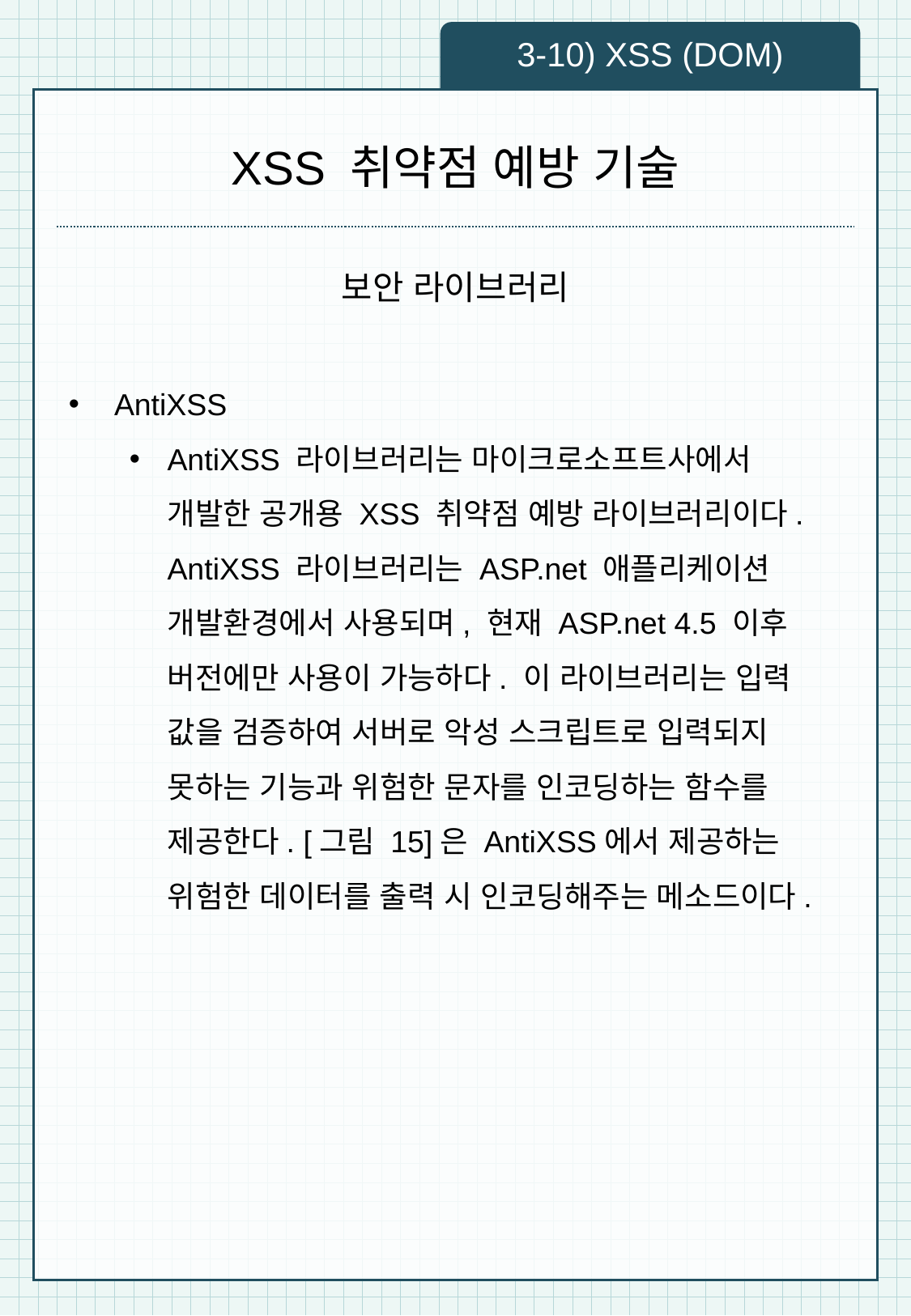

3-10) XSS (DOM)

# XSS 취약점 예방 기술
보안 라이브러리

AntiXSS
AntiXSS 라이브러리는 마이크로소프트사에서 개발한 공개용 XSS 취약점 예방 라이브러리이다. AntiXSS 라이브러리는 ASP.net 애플리케이션 개발환경에서 사용되며, 현재 ASP.net 4.5 이후 버전에만 사용이 가능하다. 이 라이브러리는 입력 값을 검증하여 서버로 악성 스크립트로 입력되지 못하는 기능과 위험한 문자를 인코딩하는 함수를 제공한다. [그림 15]은 AntiXSS에서 제공하는 위험한 데이터를 출력 시 인코딩해주는 메소드이다.